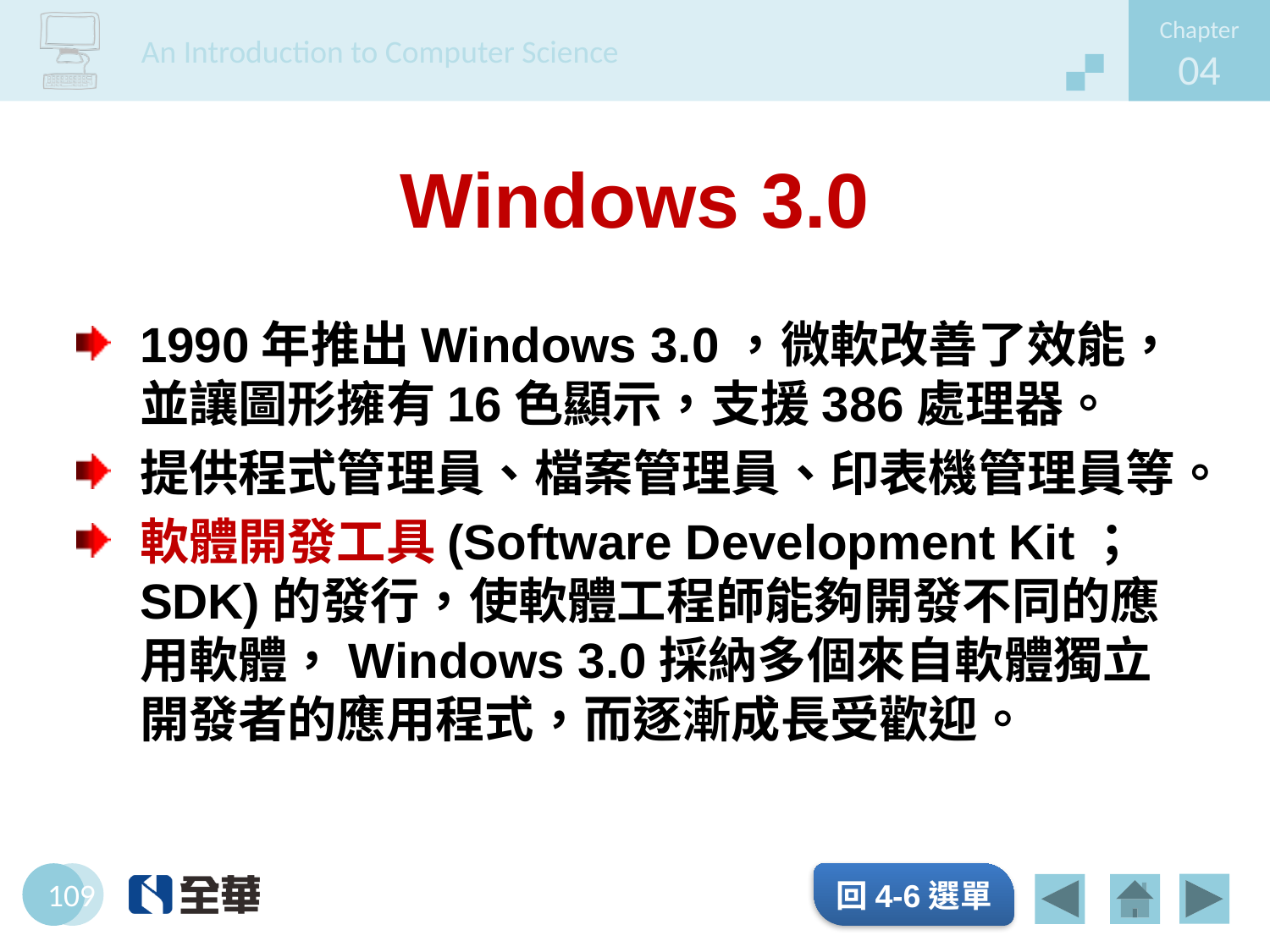

# Windows 3.0
1990年推出Windows 3.0，微軟改善了效能，並讓圖形擁有16色顯示，支援386處理器。
提供程式管理員、檔案管理員、印表機管理員等。
軟體開發工具(Software Development Kit；SDK)的發行，使軟體工程師能夠開發不同的應用軟體，Windows 3.0採納多個來自軟體獨立開發者的應用程式，而逐漸成長受歡迎。
回4-6選單